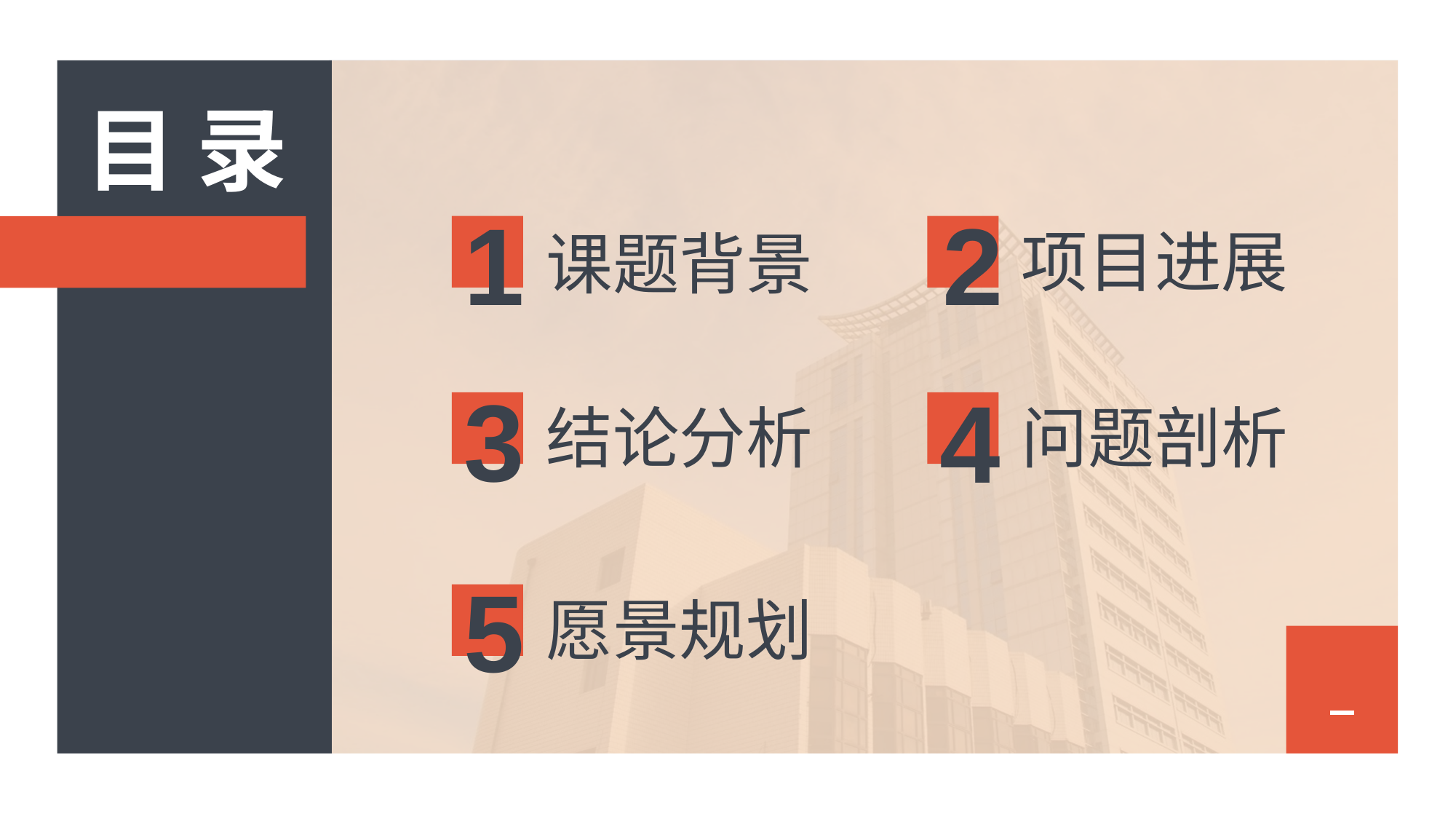

目 录

1

2

项目进展
课题背景

3

4

结论分析
问题剖析

5

愿景规划